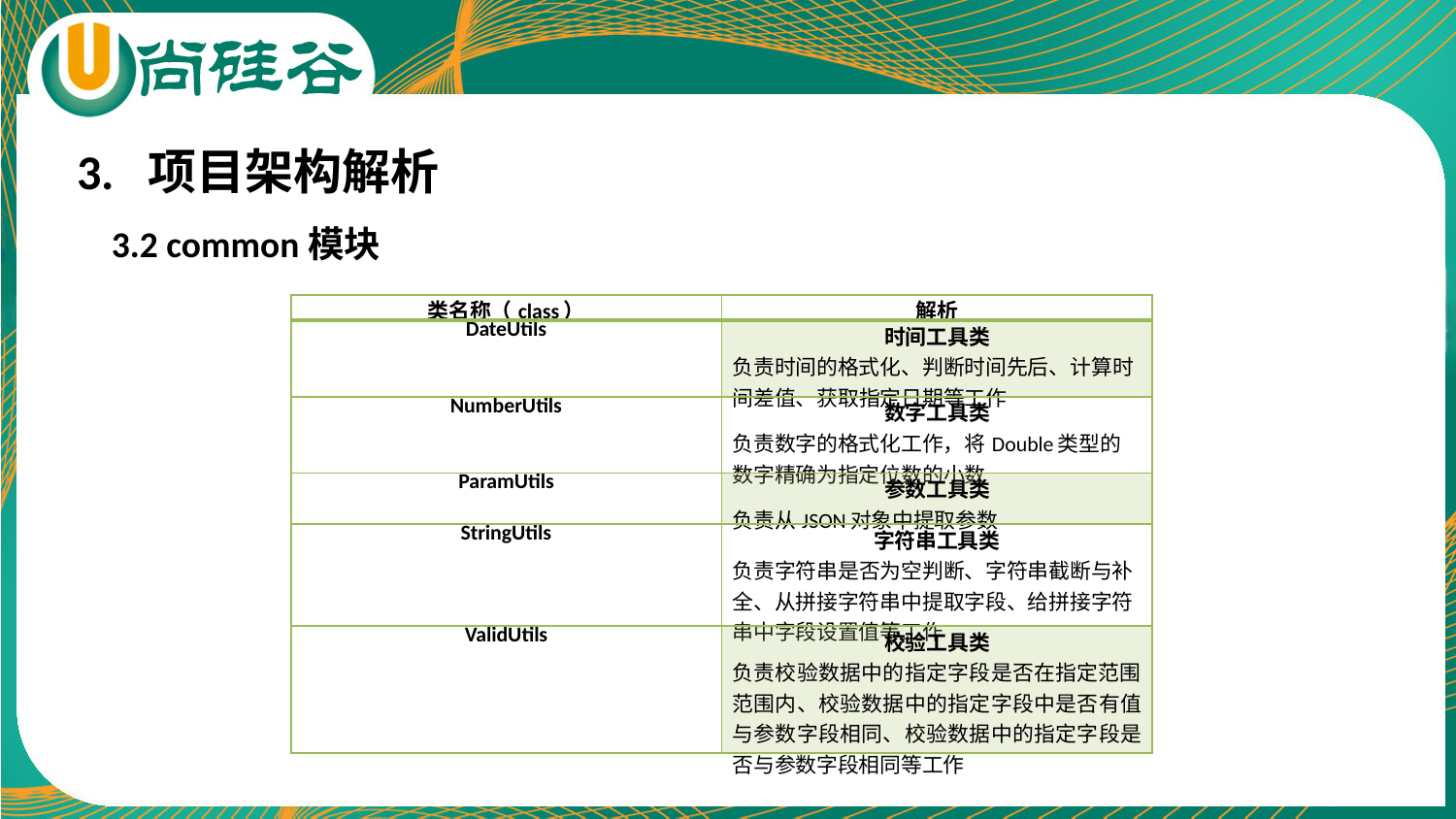

3.  项目架构解析
3.2 common模块
| 类名称（class） | 解析 |
| --- | --- |
| DateUtils | 时间工具类 负责时间的格式化、判断时间先后、计算时间差值、获取指定日期等工作 |
| NumberUtils | 数字工具类 负责数字的格式化工作，将Double类型的数字精确为指定位数的小数 |
| ParamUtils | 参数工具类 负责从JSON对象中提取参数 |
| StringUtils | 字符串工具类 负责字符串是否为空判断、字符串截断与补全、从拼接字符串中提取字段、给拼接字符串中字段设置值等工作 |
| ValidUtils | 校验工具类 负责校验数据中的指定字段是否在指定范围范围内、校验数据中的指定字段中是否有值与参数字段相同、校验数据中的指定字段是否与参数字段相同等工作 |